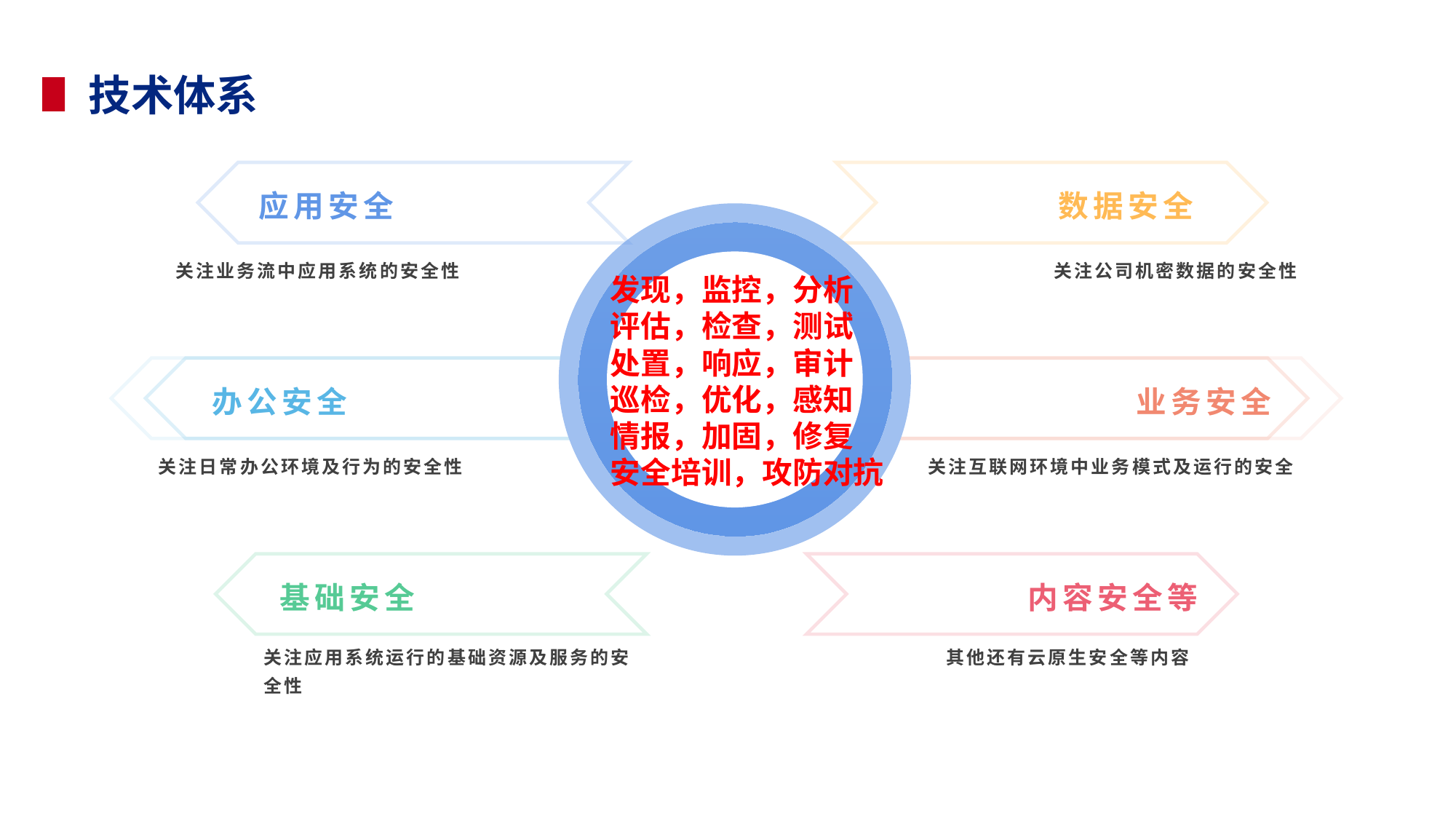

技术体系

应用安全
数据安全

关注业务流中应用系统的安全性
关注公司机密数据的安全性

发现，监控，分析
评估，检查，测试
处置，响应，审计
巡检，优化，感知
情报，加固，修复
安全培训，攻防对抗

办公安全
业务安全

关注日常办公环境及行为的安全性
关注互联网环境中业务模式及运行的安全

基础安全
内容安全等
关注应用系统运行的基础资源及服务的安全性
其他还有云原生安全等内容